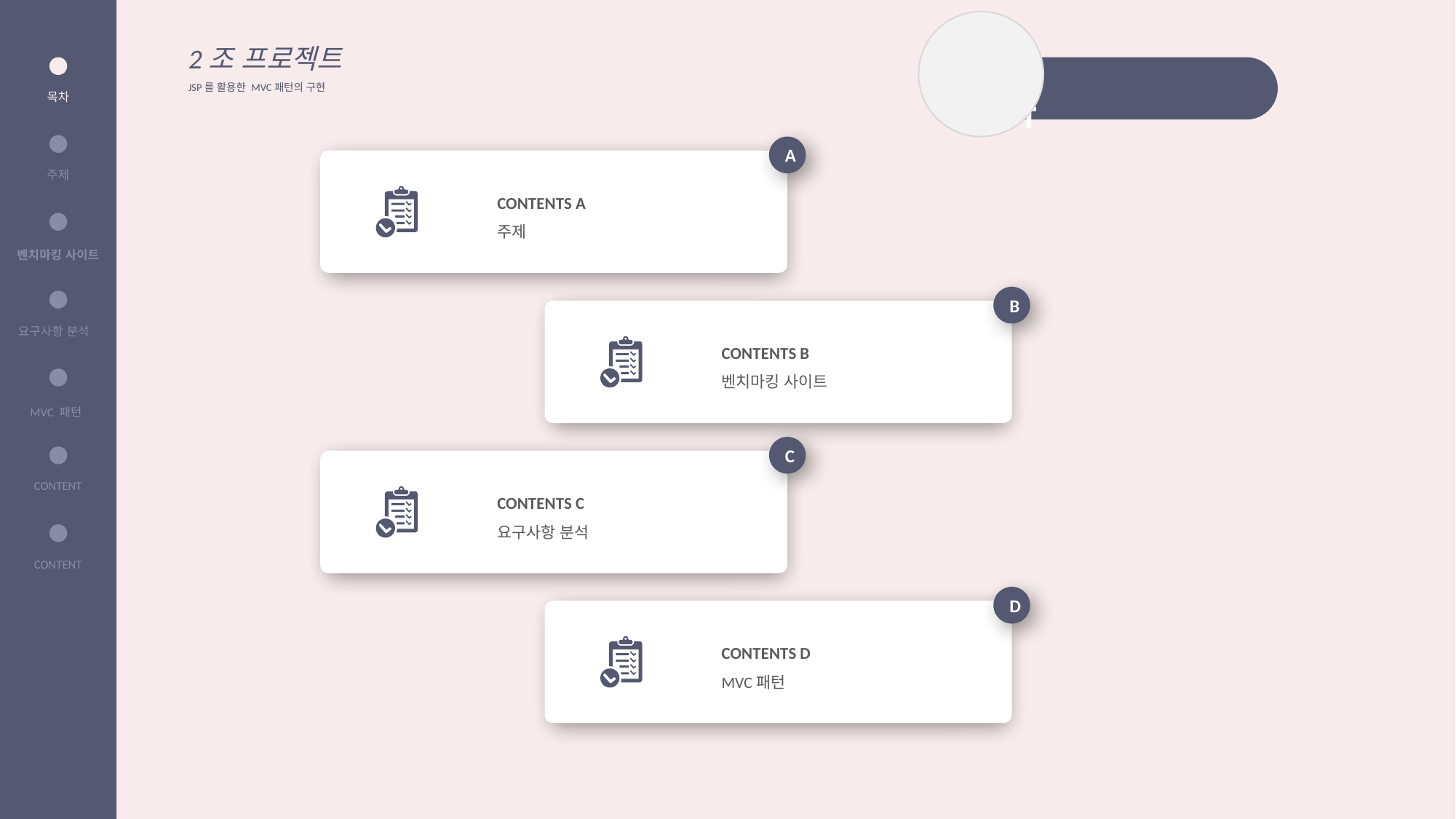

2조 프로젝트
JSP를 활용한 MVC패턴의 구현

		   목차
목차

A
CONTENTS A
주제

주제

벤치마킹 사이트
B
CONTENTS B
벤치마킹 사이트

요구사항 분석

MVC 패턴
C
CONTENTS C
요구사항 분석

CONTENT

CONTENT
D
CONTENTS D
MVC패턴